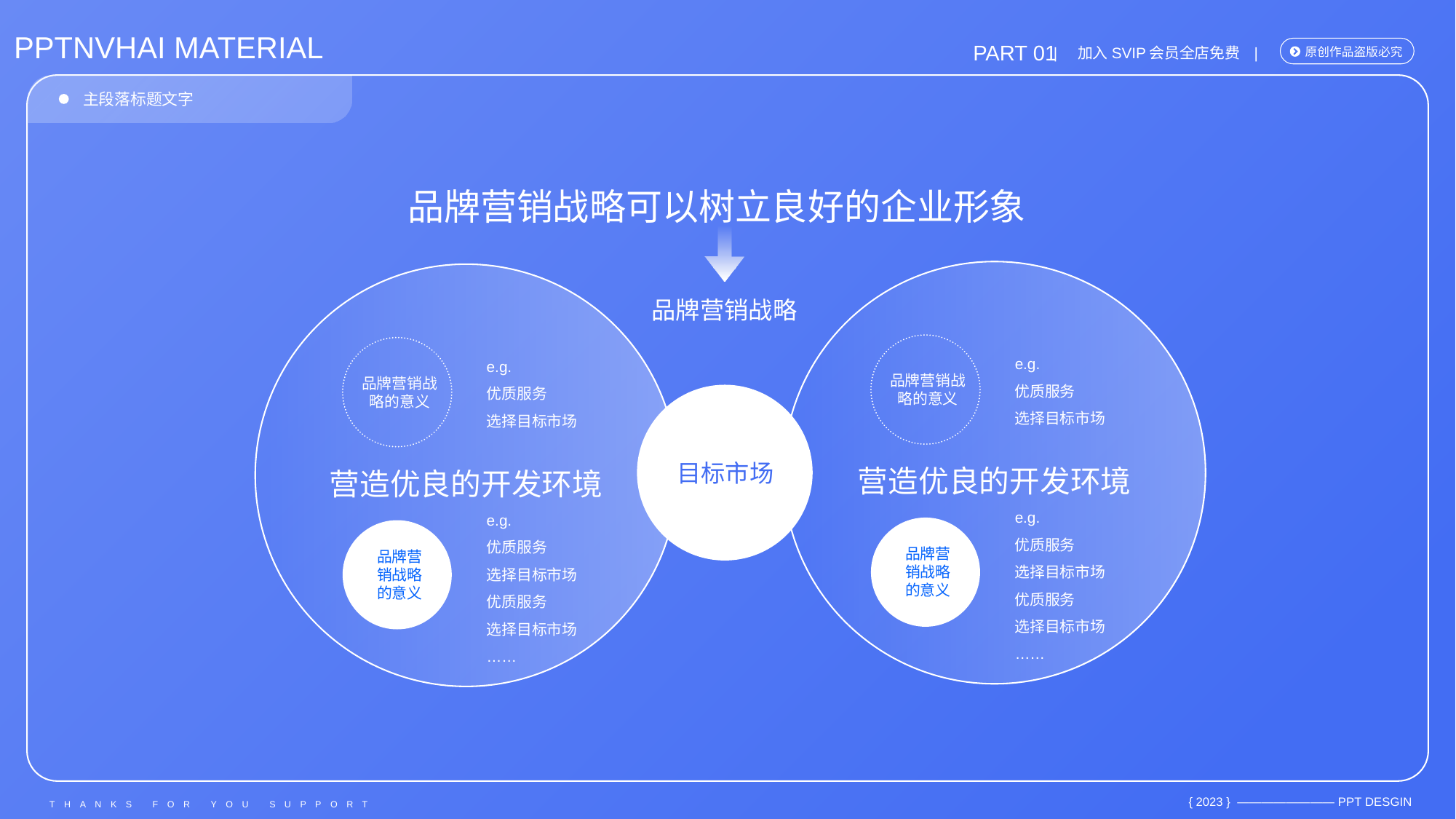

品牌营销战略可以树立良好的企业形象

e.g.
优质服务
选择目标市场
品牌营销战略的意义
营造优良的开发环境
e.g.
优质服务
选择目标市场
优质服务
选择目标市场
……

品牌营销战略的意义

e.g.
优质服务
选择目标市场
品牌营销战略的意义
营造优良的开发环境
e.g.
优质服务
选择目标市场
优质服务
选择目标市场
……

品牌营销战略的意义
品牌营销战略

目标市场